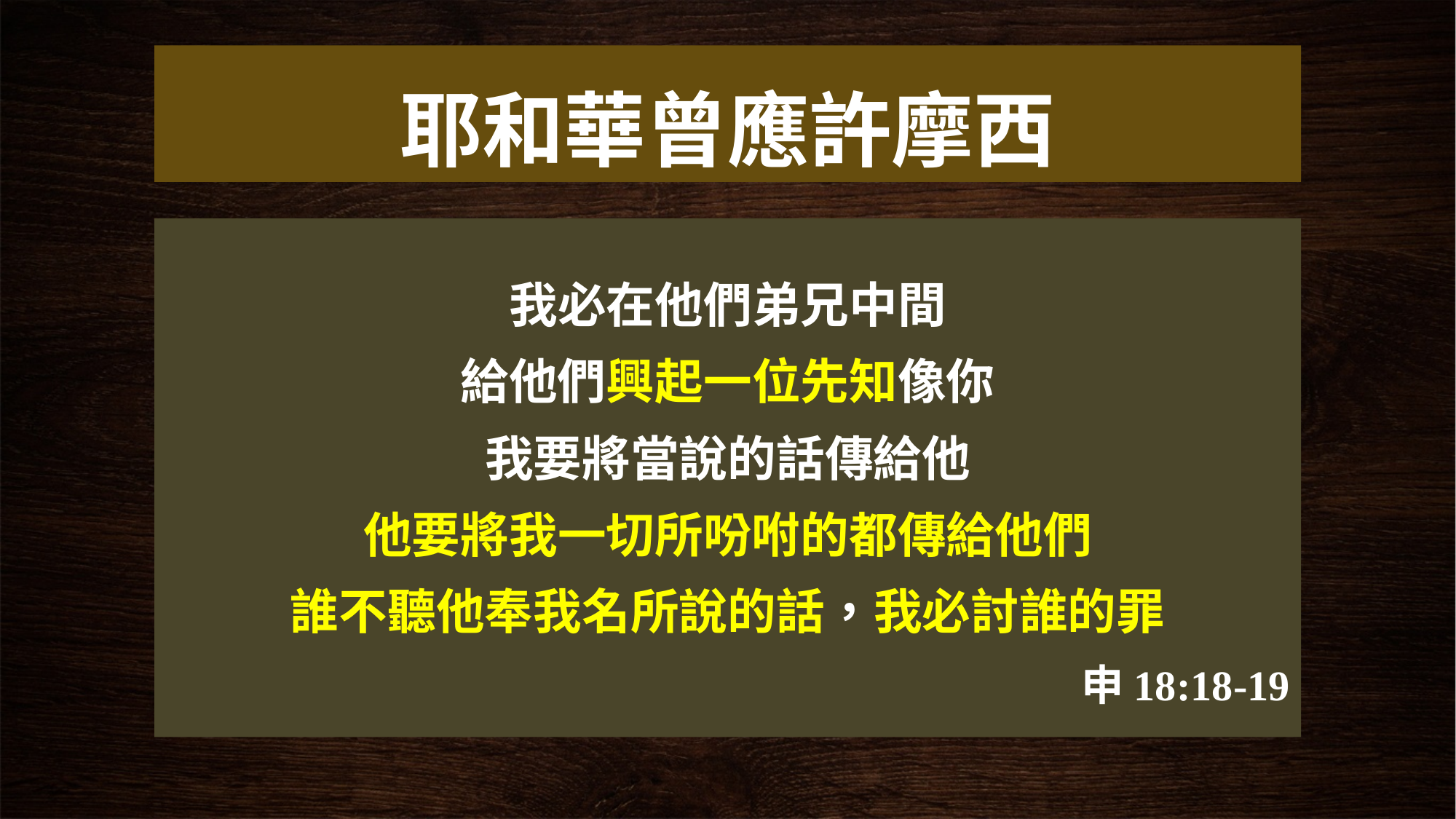

# 耶和華曾應許摩西

我必在他們弟兄中間
給他們興起一位先知像你
我要將當說的話傳給他
他要將我一切所吩咐的都傳給他們
誰不聽他奉我名所說的話，我必討誰的罪
申18:18-19